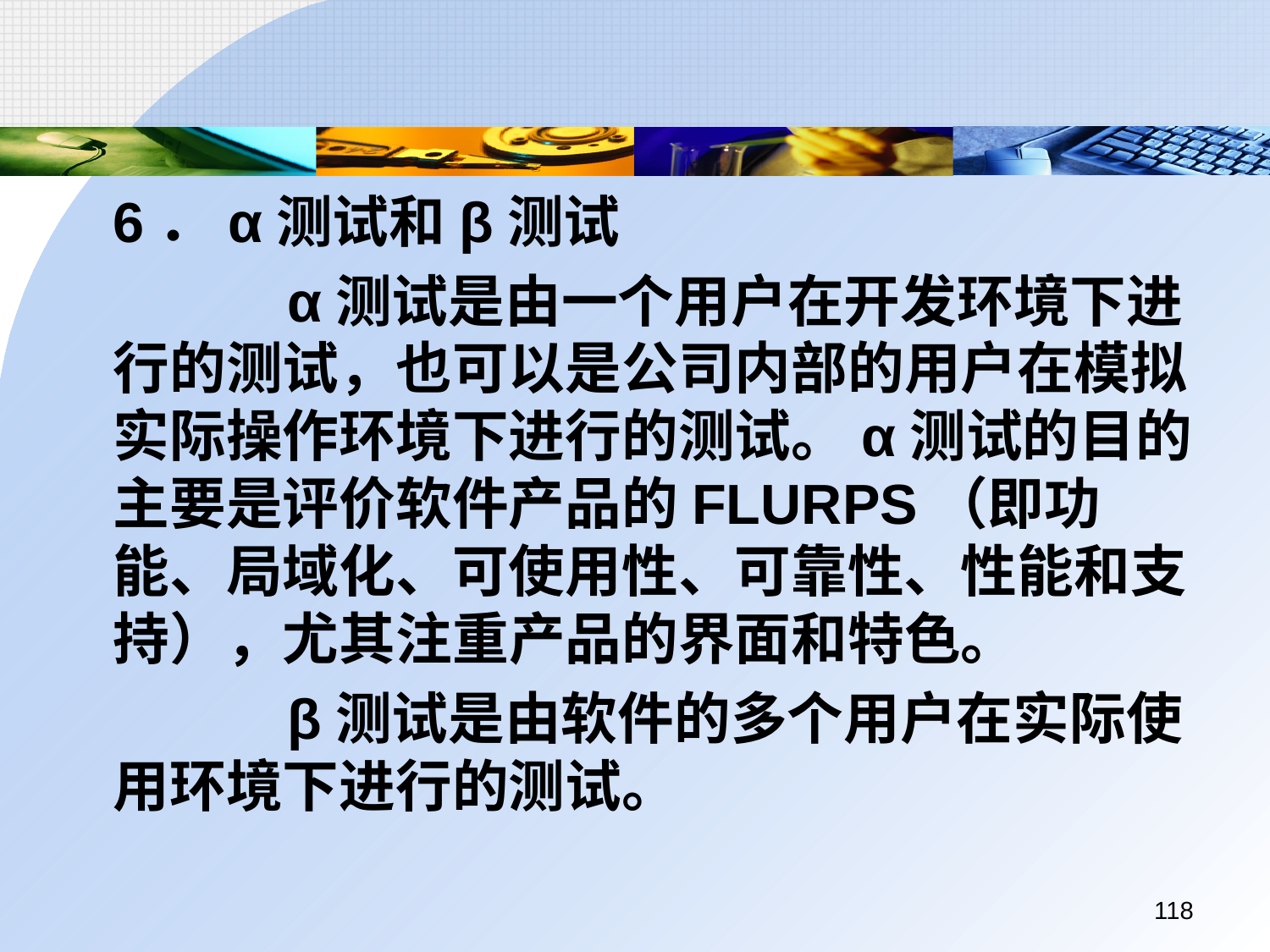

6．α测试和β测试
		   α测试是由一个用户在开发环境下进行的测试，也可以是公司内部的用户在模拟实际操作环境下进行的测试。α测试的目的主要是评价软件产品的FLURPS（即功能、局域化、可使用性、可靠性、性能和支持），尤其注重产品的界面和特色。
		   β测试是由软件的多个用户在实际使用环境下进行的测试。

118